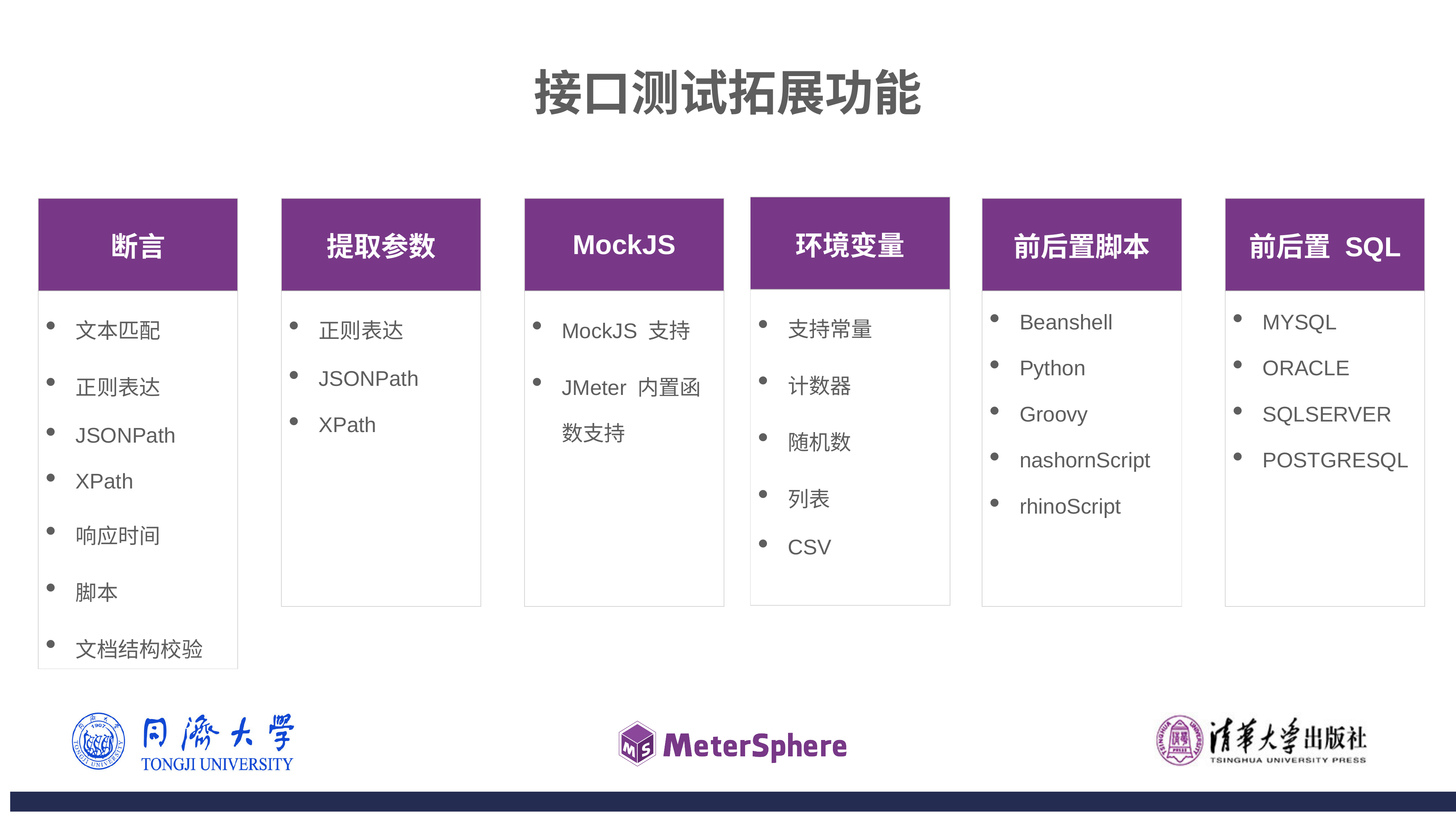

接口测试拓展功能
| 环境变量 |
| --- |
| 支持常量 计数器 随机数 列表 CSV |
| 断言 |
| --- |
| 文本匹配 正则表达 JSONPath XPath 响应时间 脚本 文档结构校验 |
| 提取参数 |
| --- |
| 正则表达 JSONPath XPath |
| MockJS |
| --- |
| MockJS 支持 JMeter 内置函数支持 |
| 前后置脚本 |
| --- |
| Beanshell Python Groovy nashornScript rhinoScript |
| 前后置 SQL |
| --- |
| MYSQL ORACLE SQLSERVER POSTGRESQL |